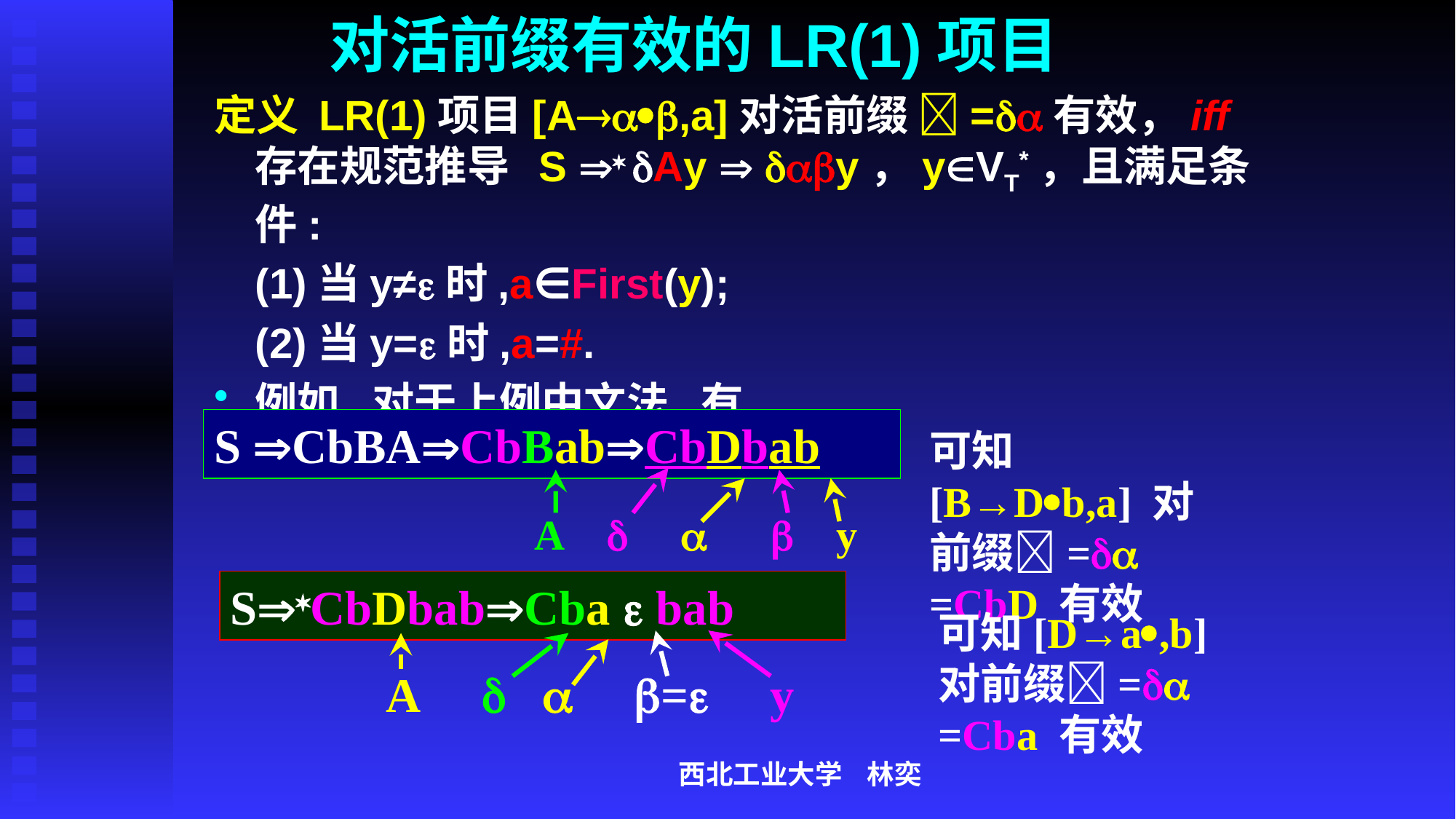

# 对活前缀有效的LR(1)项目
定义 LR(1)项目[A→α•β,a]对活前缀 γ=δα有效，iff 存在规范推导  S ⇒∗ δAy ⇒ δαβy，y∈VT*，且满足条件:
	(1)当y≠ε时,a∈First(y);
	(2)当y=ε时,a=#.
例如,对于上例中文法,有

S ⇒CbBA⇒CbBab⇒CbDbab
可知[B→D•b,a] 对前缀γ=δα =CbD 有效

 A    δ     α      β    y
S⇒∗CbDbab⇒Cba ε bab
可知[D→a•,b] 对前缀γ=δα =Cba 有效

A     δ   α     β=ε     y
西北工业大学    林奕
107